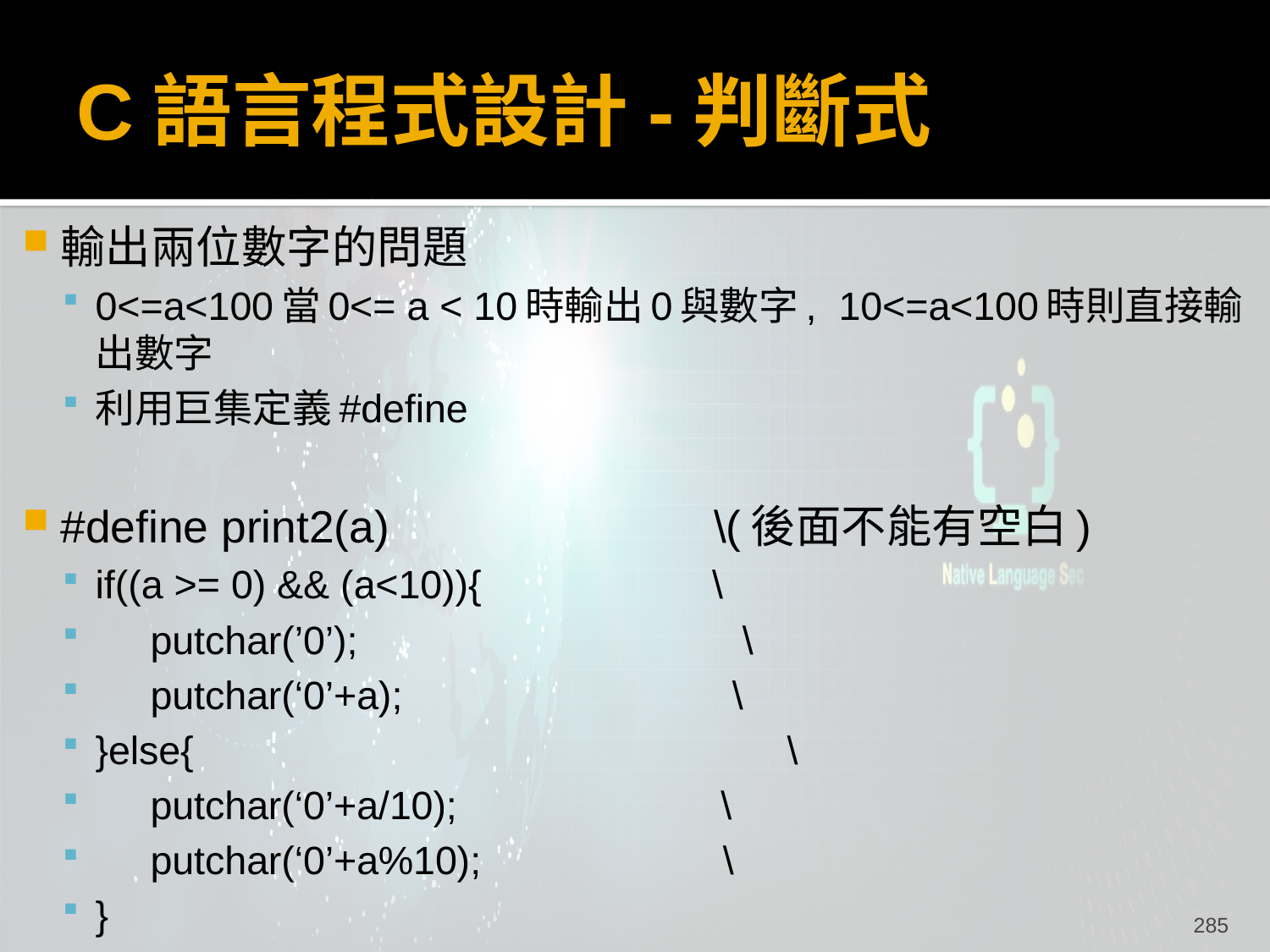

# C語言程式設計-判斷式
輸出兩位數字的問題
0<=a<100當0<= a < 10時輸出0與數字,  10<=a<100時則直接輸出數字
利用巨集定義#define

#define print2(a)                          \(後面不能有空白)
if((a >= 0) && (a<10)){                     \
     putchar(’0’);                                   \
     putchar(‘0’+a);                              \
}else{                                                      \
     putchar(‘0’+a/10);                        \
     putchar(‘0’+a%10);                      \
}
285